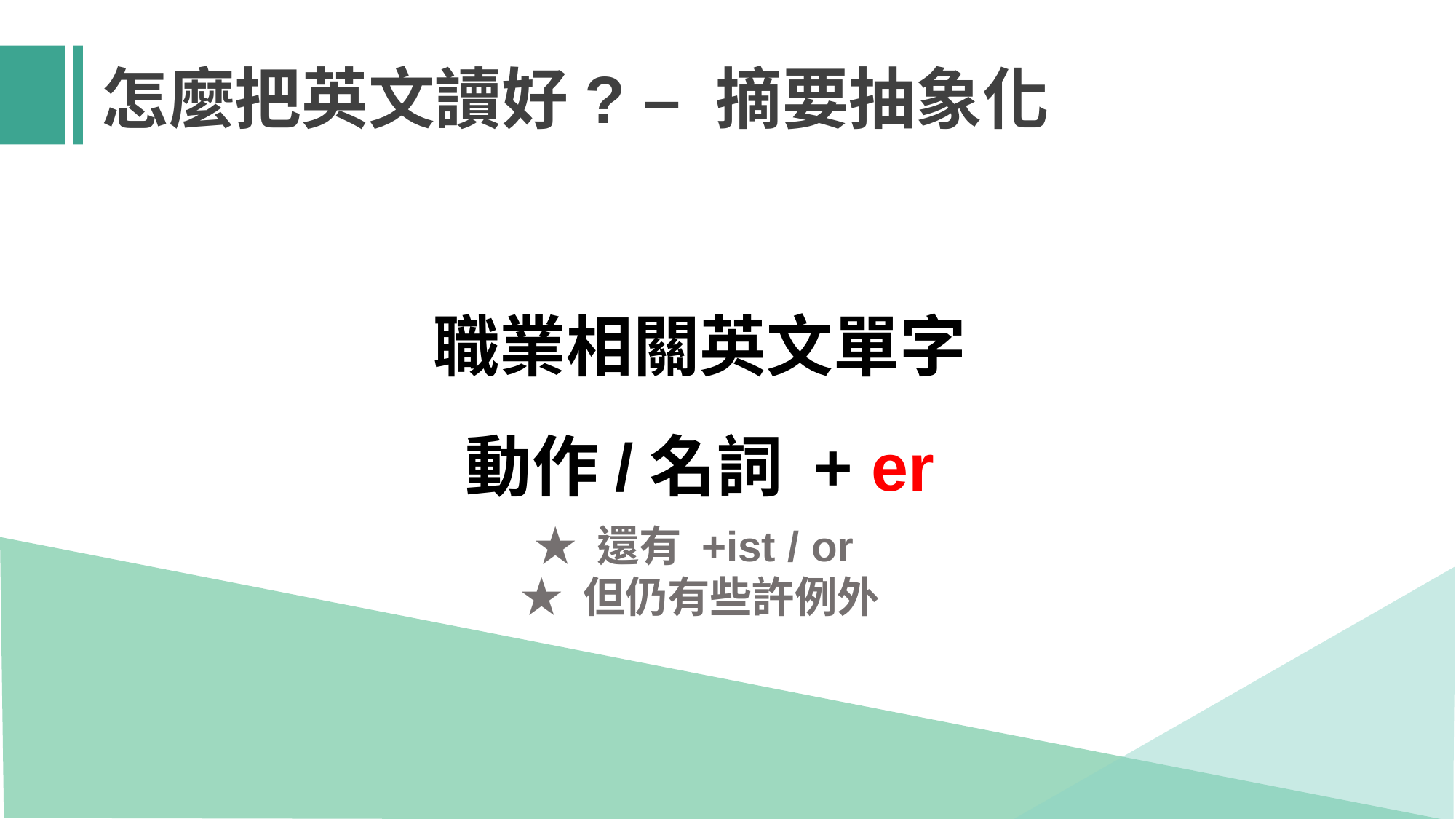

怎麼把英文讀好? – 摘要抽象化
職業相關英文單字
動作/名詞 + er
★ 還有 +ist / or
★ 但仍有些許例外